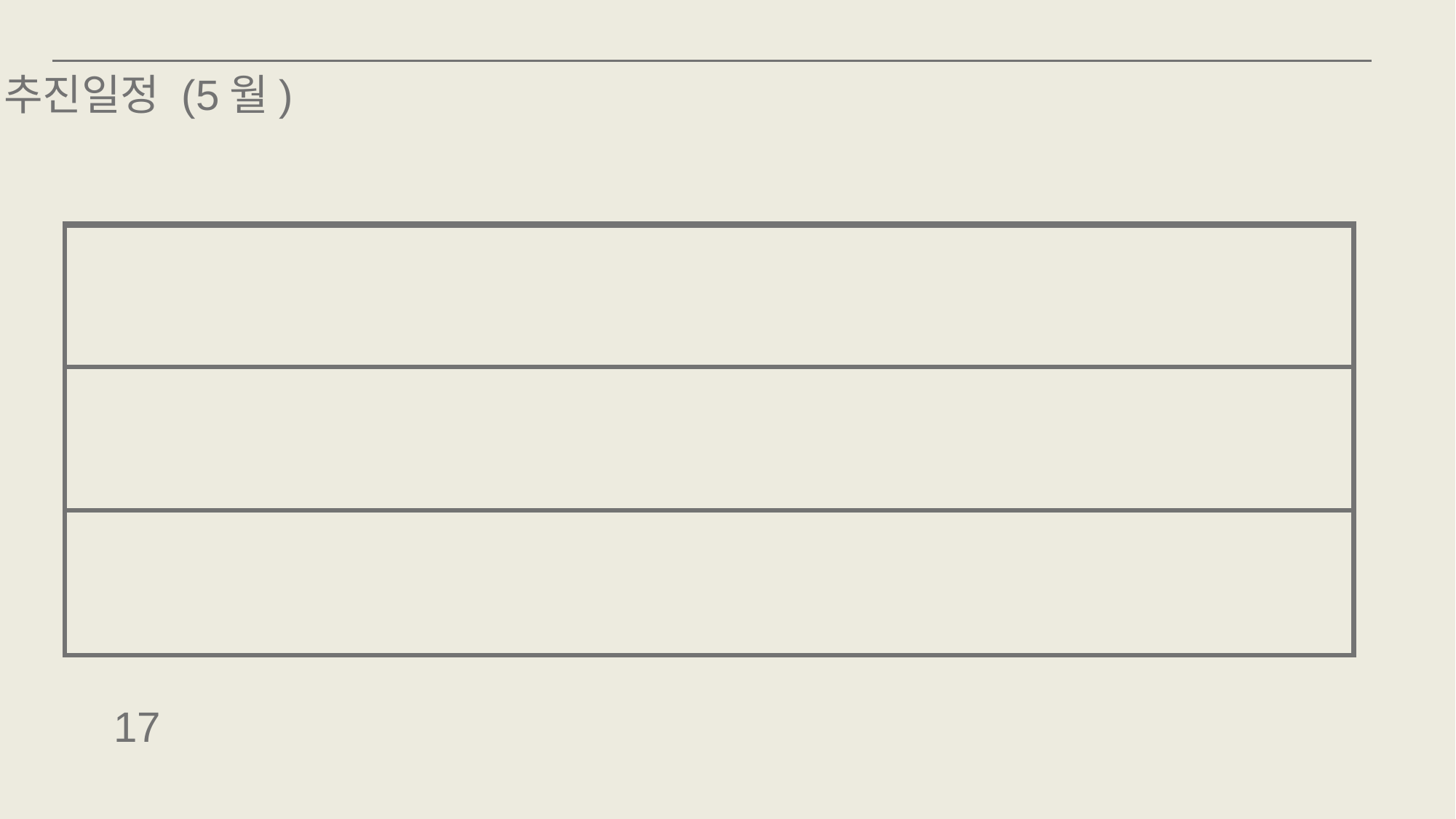

D. 추진 계획 (일정) : 팀 전체 일정 및 개인별 업무 진행 일정 (결과 일정)
추진일정 (5월)

17